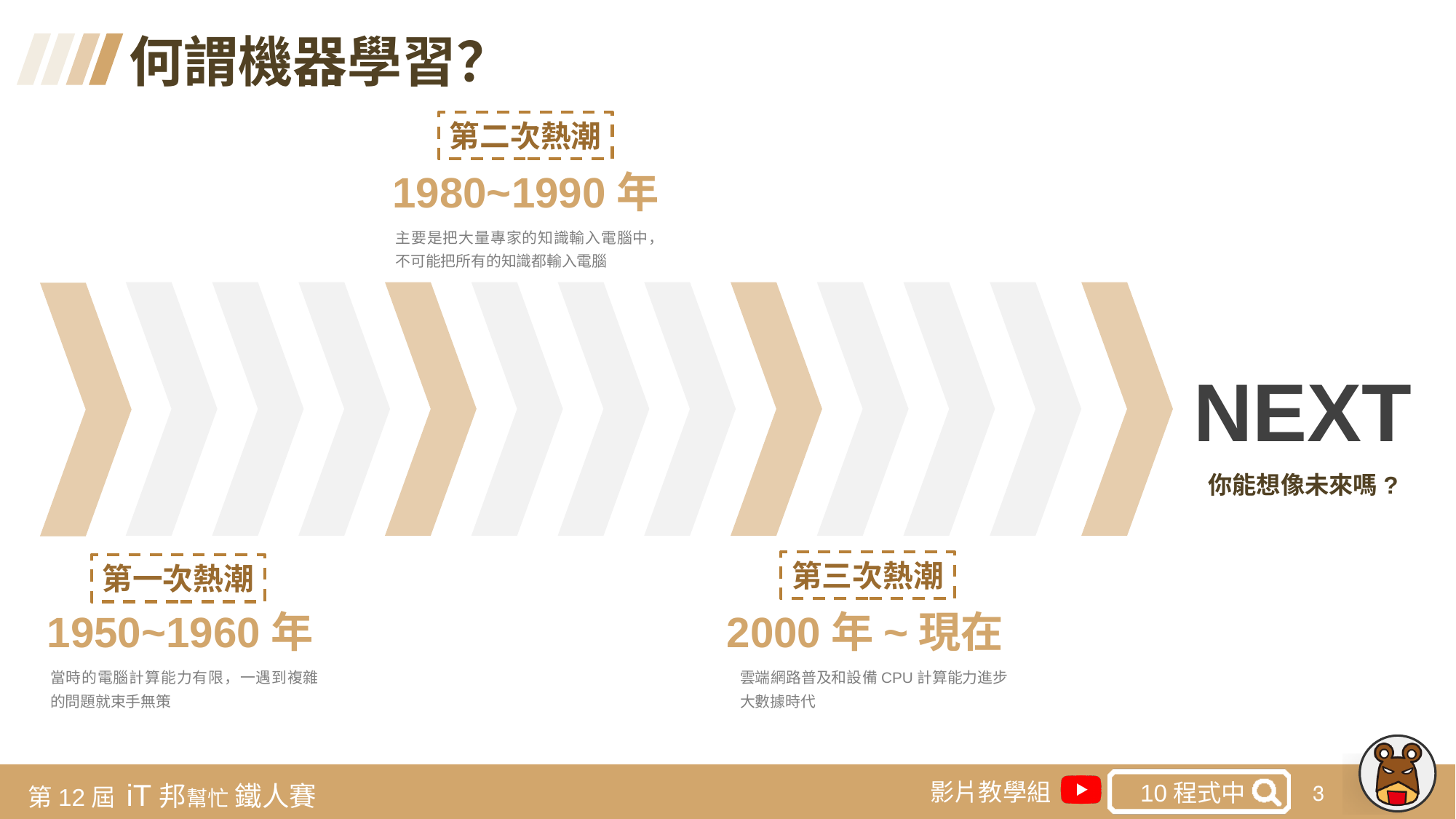

何謂機器學習？
第二次熱潮
1980~1990年
主要是把大量專家的知識輸入電腦中，不可能把所有的知識都輸入電腦

NEXT
你能想像未來嗎?
第三次熱潮
第一次熱潮
1950~1960年
2000年~現在
當時的電腦計算能力有限，一遇到複雜的問題就束手無策
雲端網路普及和設備CPU計算能力進步 大數據時代